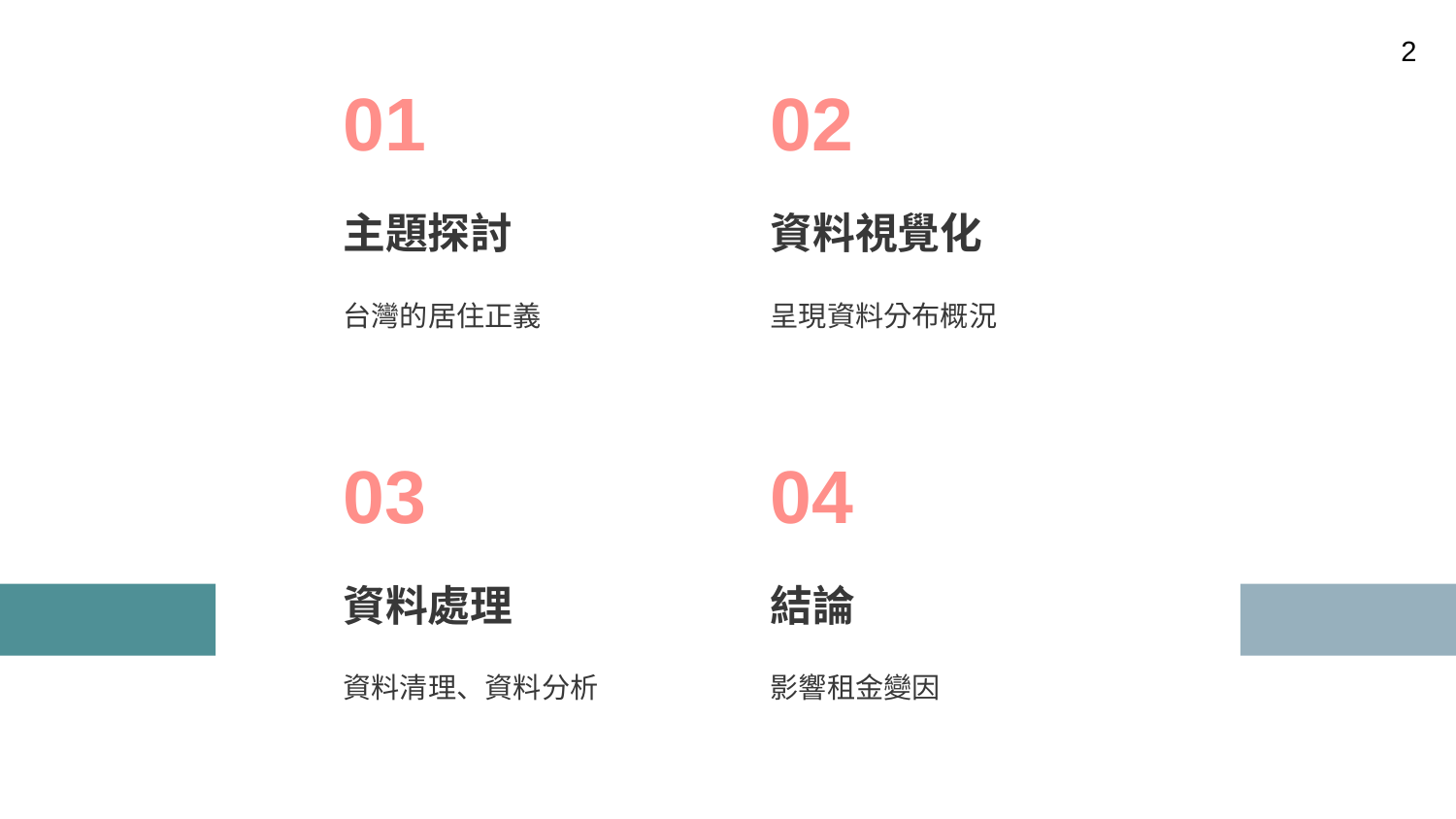

2
01
02
# 主題探討
資料視覺化
台灣的居住正義
呈現資料分布概況
03
04
資料處理
結論
資料清理、資料分析
影響租金變因